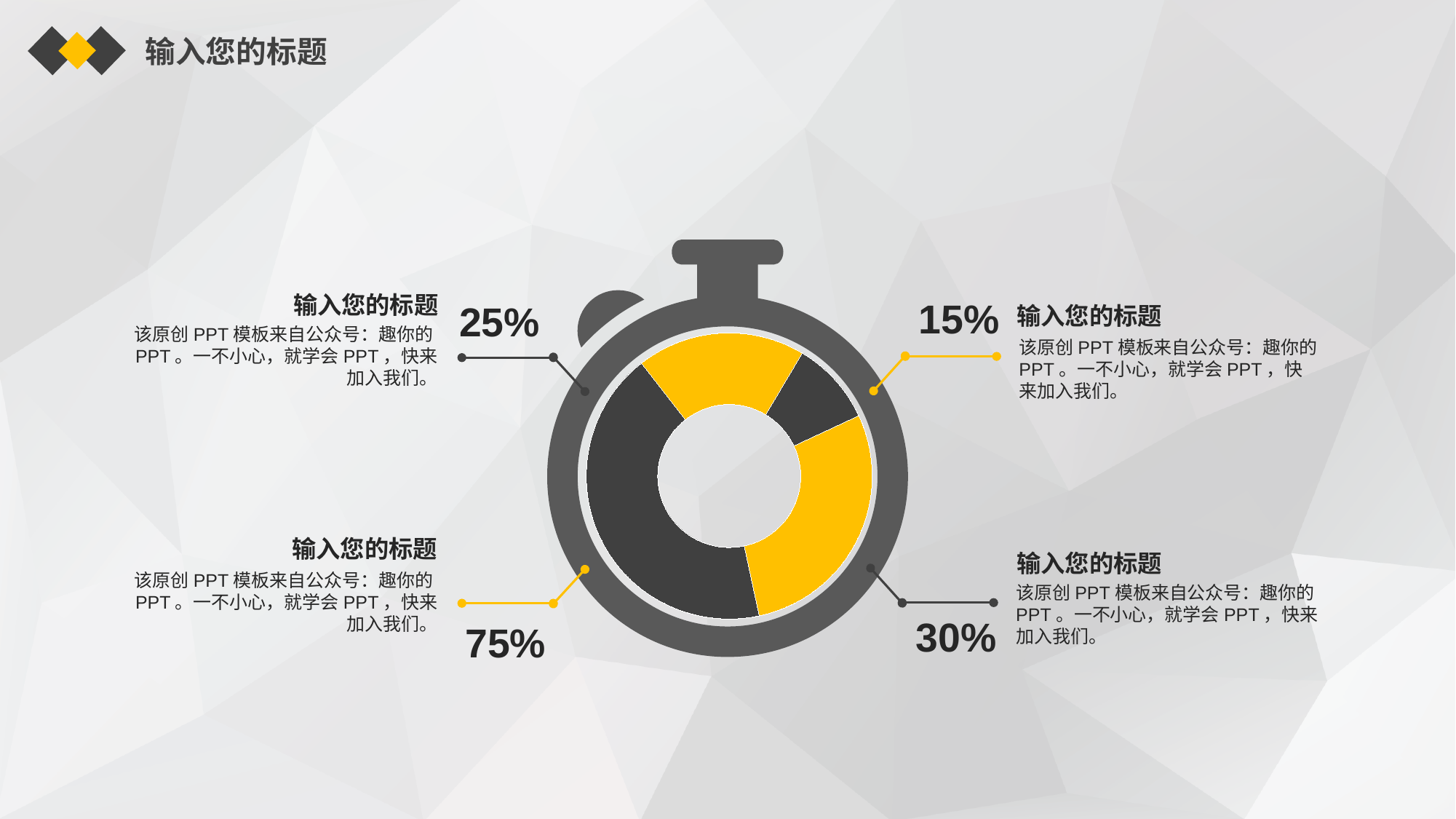

输入您的标题

输入您的标题
15%
25%
输入您的标题

### Chart

| Category | Sales |
|---|---|
| 1st Qtr | 30.0 |
| 2nd Qtr | 45.0 |
| 1st Qtr | 20.0 |
| 1st Qtr | 10.0 |
该原创PPT模板来自公众号：趣你的PPT。一不小心，就学会PPT，快来加入我们。
该原创PPT模板来自公众号：趣你的PPT。一不小心，就学会PPT，快来加入我们。
输入您的标题
输入您的标题
该原创PPT模板来自公众号：趣你的PPT。一不小心，就学会PPT，快来加入我们。
该原创PPT模板来自公众号：趣你的PPT。一不小心，就学会PPT，快来加入我们。
30%
75%